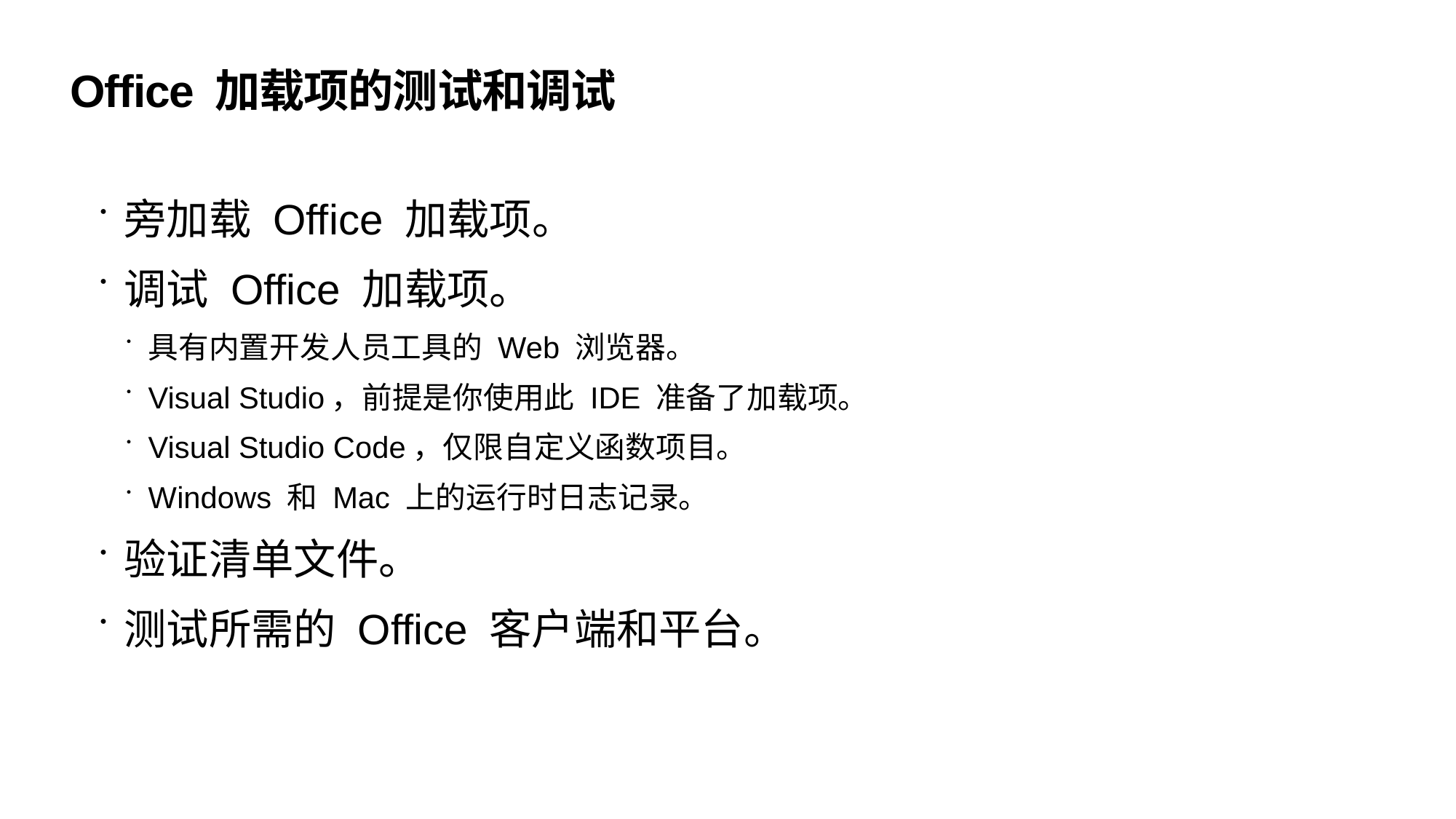

# Office 加载项的测试和调试
旁加载 Office 加载项。
调试 Office 加载项。
具有内置开发人员工具的 Web 浏览器。
Visual Studio，前提是你使用此 IDE 准备了加载项。
Visual Studio Code，仅限自定义函数项目。
Windows 和 Mac 上的运行时日志记录。
验证清单文件。
测试所需的 Office 客户端和平台。